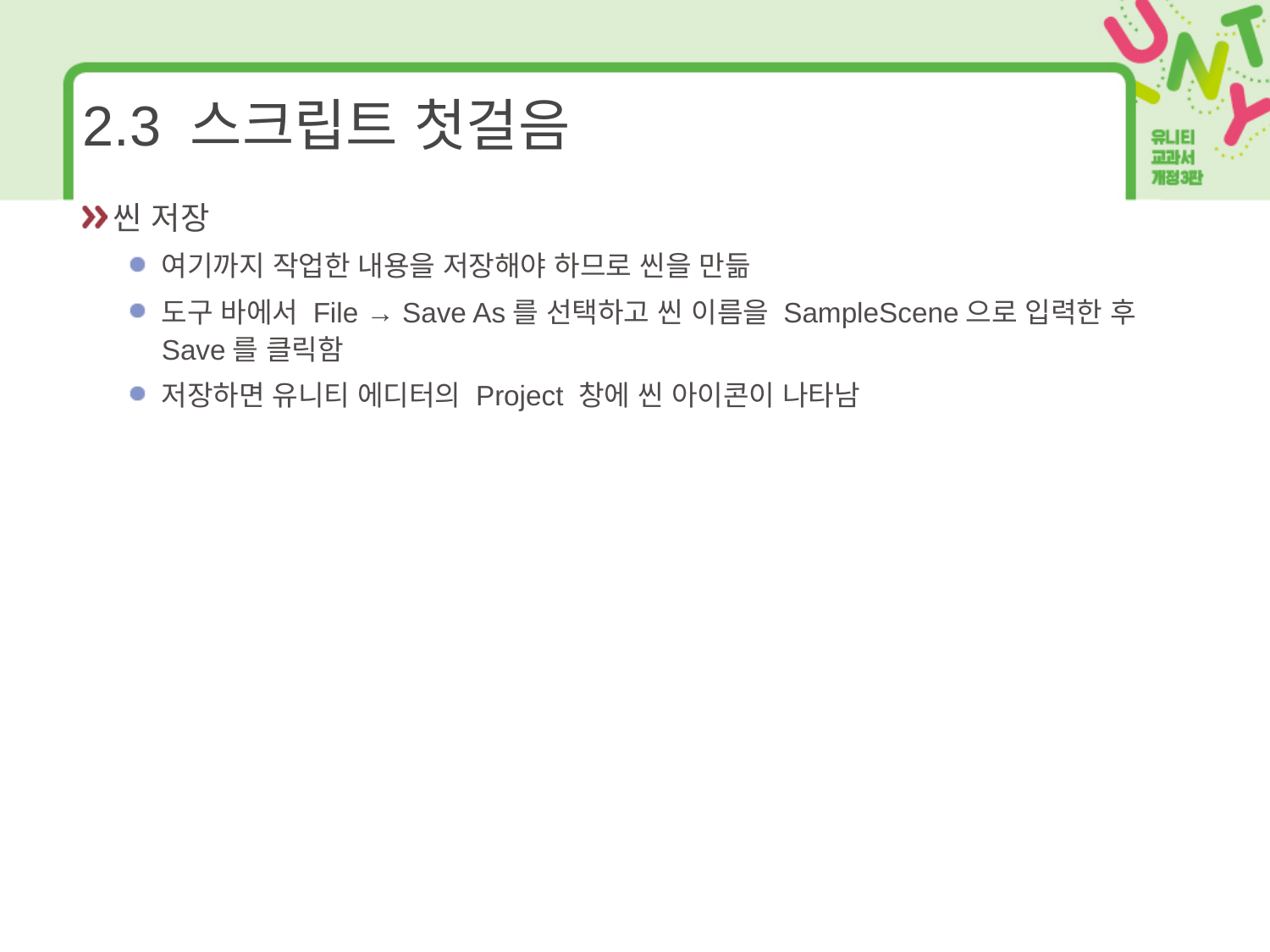

# 2.3 스크립트 첫걸음
씬 저장
여기까지 작업한 내용을 저장해야 하므로 씬을 만듦
도구 바에서 File → Save As를 선택하고 씬 이름을 SampleScene으로 입력한 후 Save를 클릭함
저장하면 유니티 에디터의 Project 창에 씬 아이콘이 나타남